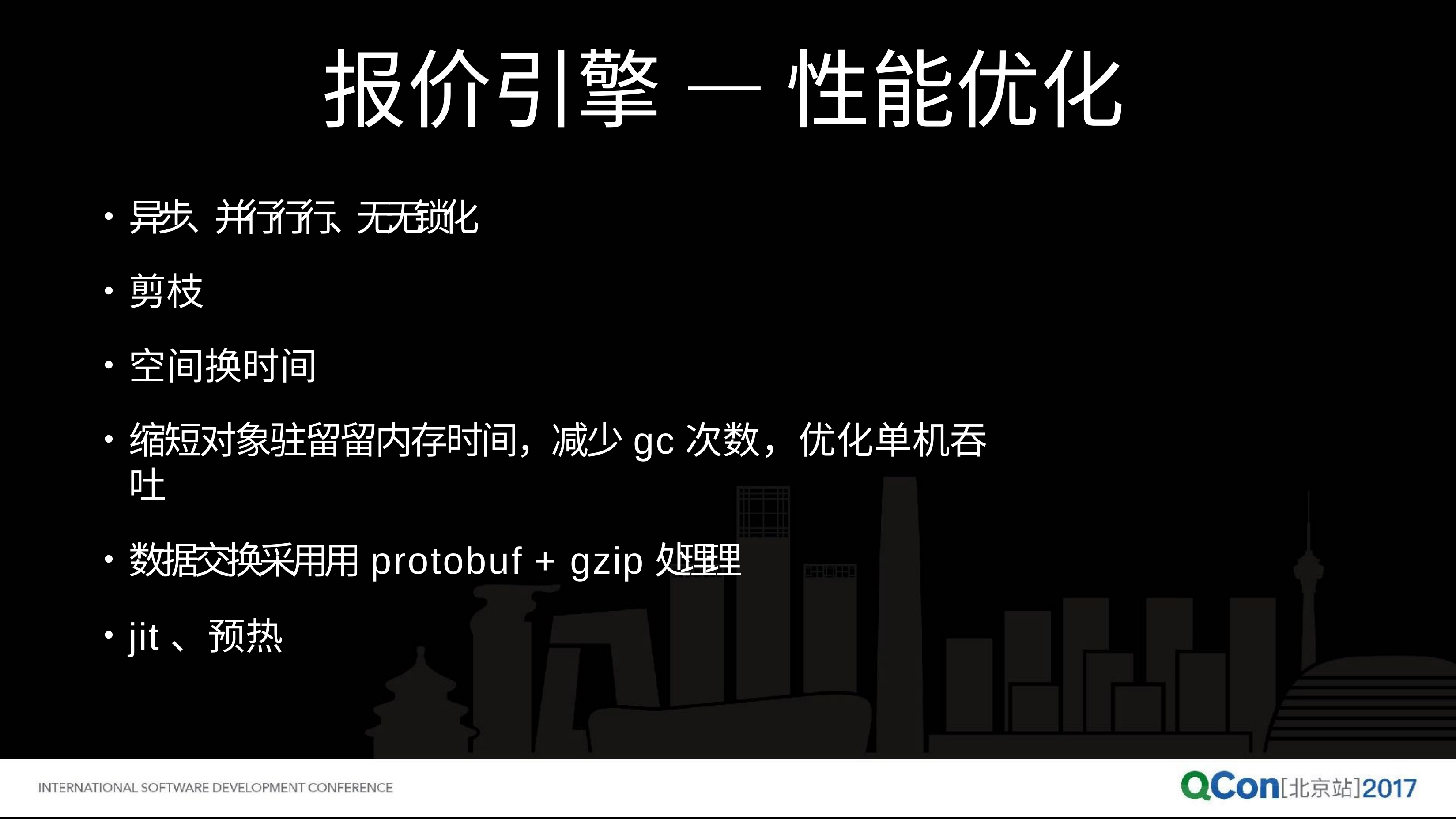

# 报价引擎 — 性能优化
异步、并⾏行行、⽆无锁化
剪枝
空间换时间
缩短对象驻留留内存时间，减少gc次数，优化单机吞吐
数据交换采⽤用protobuf + gzip处理理
jit、预热